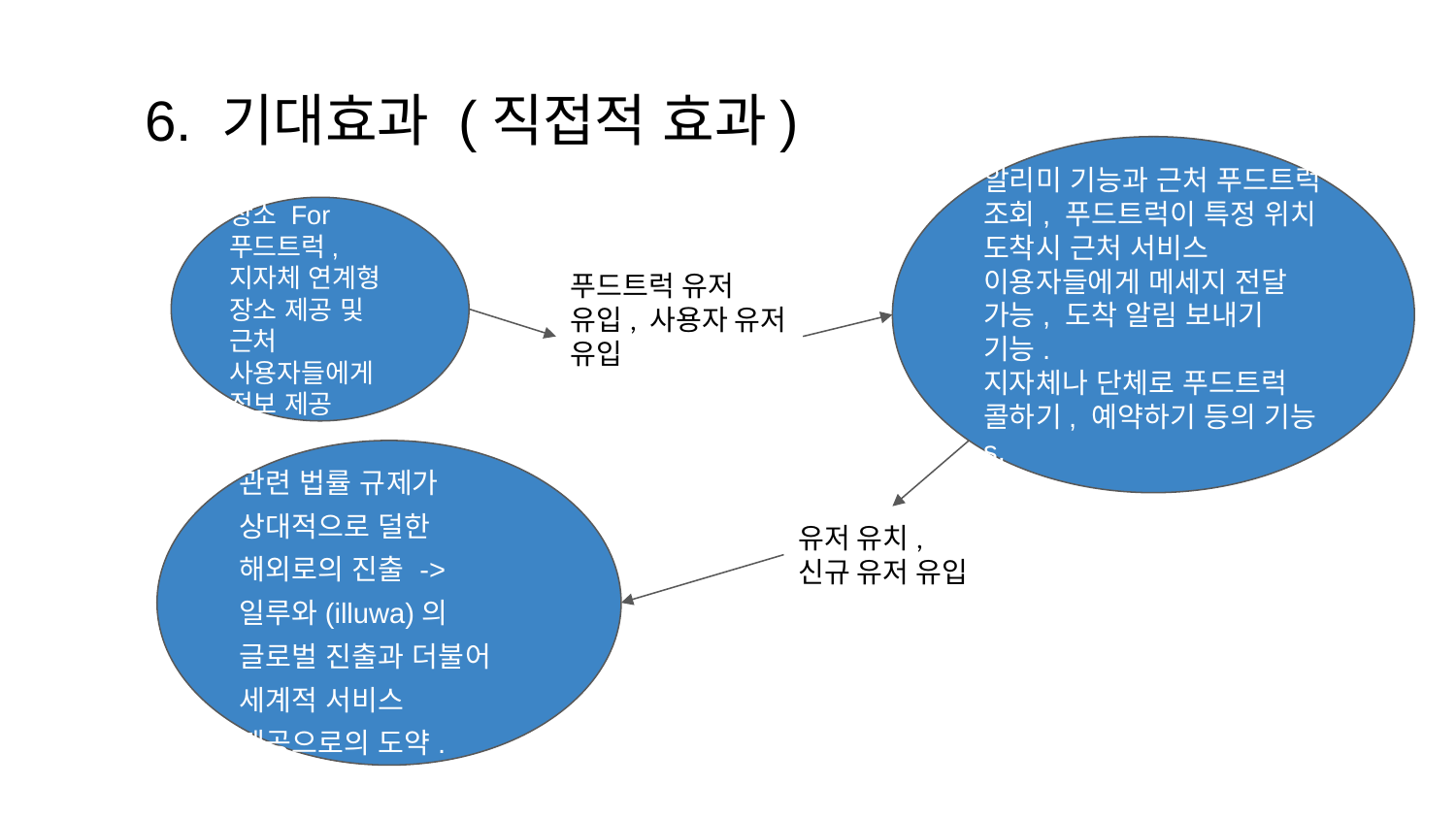

1.플랫폼 소개
# 6. 기대효과 (직접적 효과)

알리미 기능과 근처 푸드트럭 조회, 푸드트럭이 특정 위치 도착시 근처 서비스 이용자들에게 메세지 전달 가능, 도착 알림 보내기 기능.
지자체나 단체로 푸드트럭 콜하기, 예약하기 등의 기능s.

장소 For
푸드트럭,
지자체 연계형 장소 제공 및 근처 사용자들에게 정보 제공
푸드트럭 유저 유입, 사용자 유저 유입

관련 법률 규제가 상대적으로 덜한 해외로의 진출 -> 일루와(illuwa)의 글로벌 진출과 더불어 세계적 서비스 제공으로의 도약.

유저 유치,
신규 유저 유입